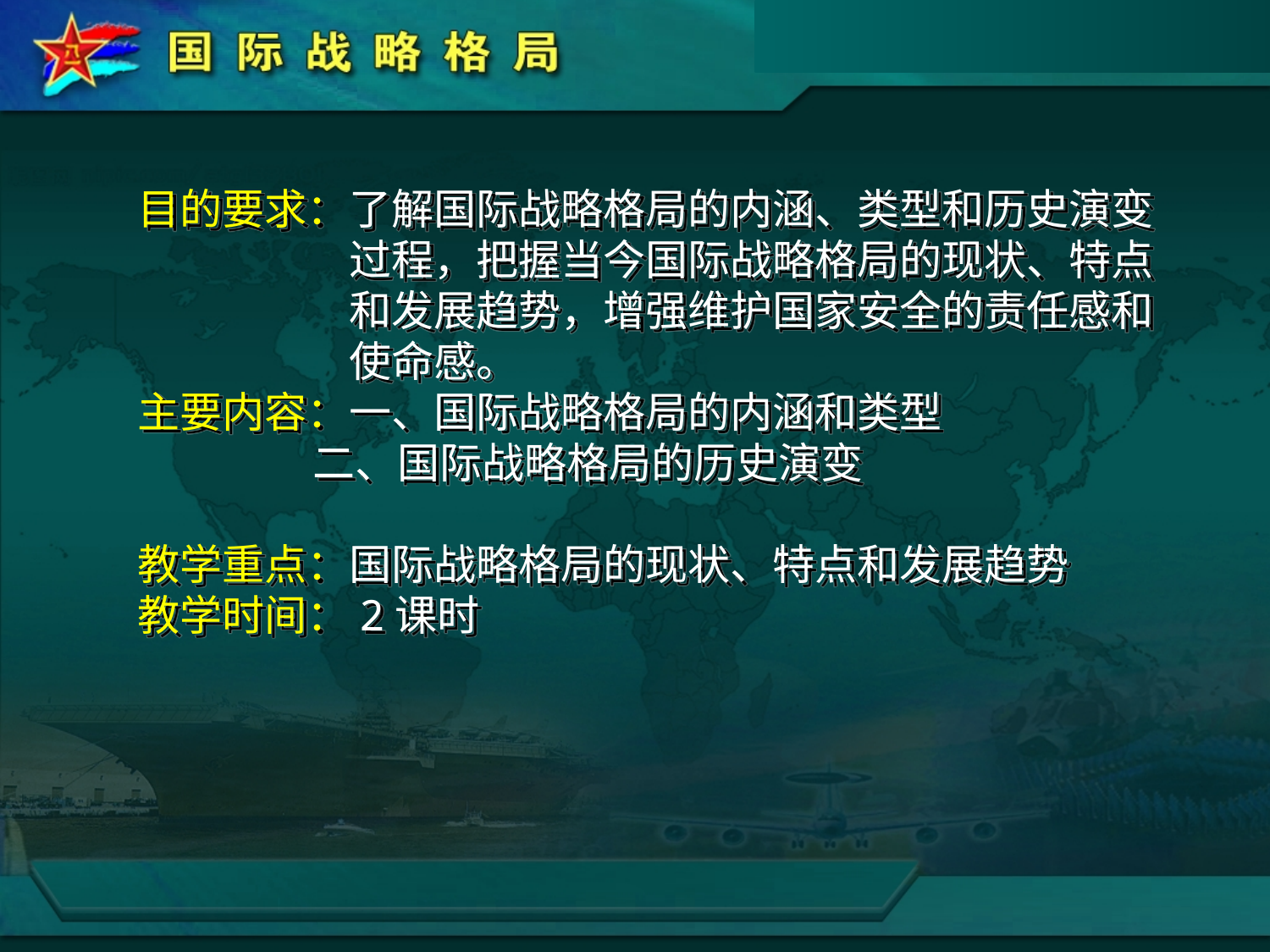

目的要求：了解国际战略格局的内涵、类型和历史演变
　　　　　过程，把握当今国际战略格局的现状、特点
　　　　　和发展趋势，增强维护国家安全的责任感和
　　　　　使命感。
主要内容：一、国际战略格局的内涵和类型
	    二、国际战略格局的历史演变

教学重点：国际战略格局的现状、特点和发展趋势
教学时间：2课时